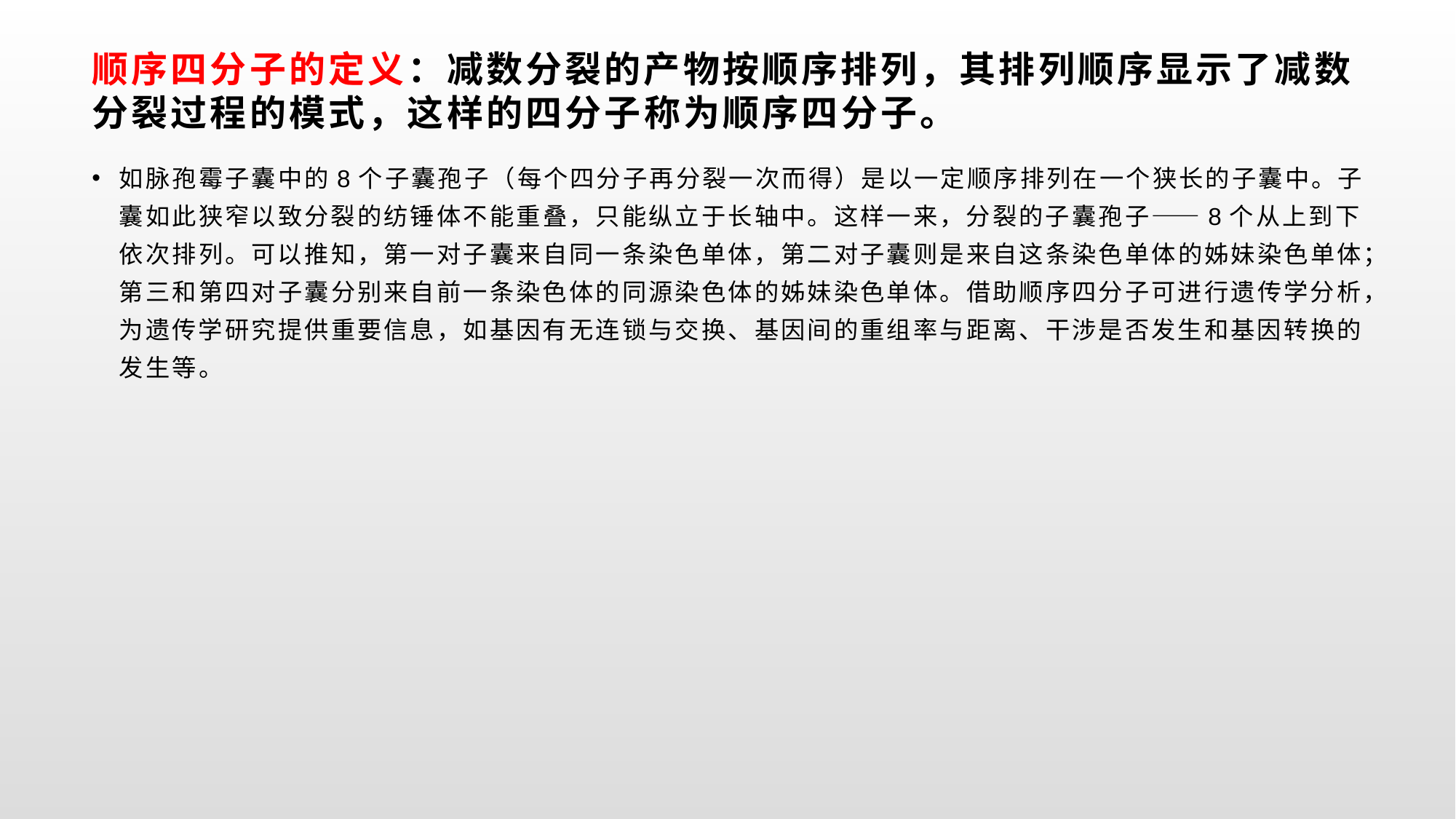

# 顺序四分子的定义：减数分裂的产物按顺序排列，其排列顺序显示了减数分裂过程的模式，这样的四分子称为顺序四分子。
如脉孢霉子囊中的8个子囊孢子（每个四分子再分裂一次而得）是以一定顺序排列在一个狭长的子囊中。子囊如此狭窄以致分裂的纺锤体不能重叠，只能纵立于长轴中。这样一来，分裂的子囊孢子——8个从上到下依次排列。可以推知，第一对子囊来自同一条染色单体，第二对子囊则是来自这条染色单体的姊妹染色单体；第三和第四对子囊分别来自前一条染色体的同源染色体的姊妹染色单体。借助顺序四分子可进行遗传学分析，为遗传学研究提供重要信息，如基因有无连锁与交换、基因间的重组率与距离、干涉是否发生和基因转换的发生等。